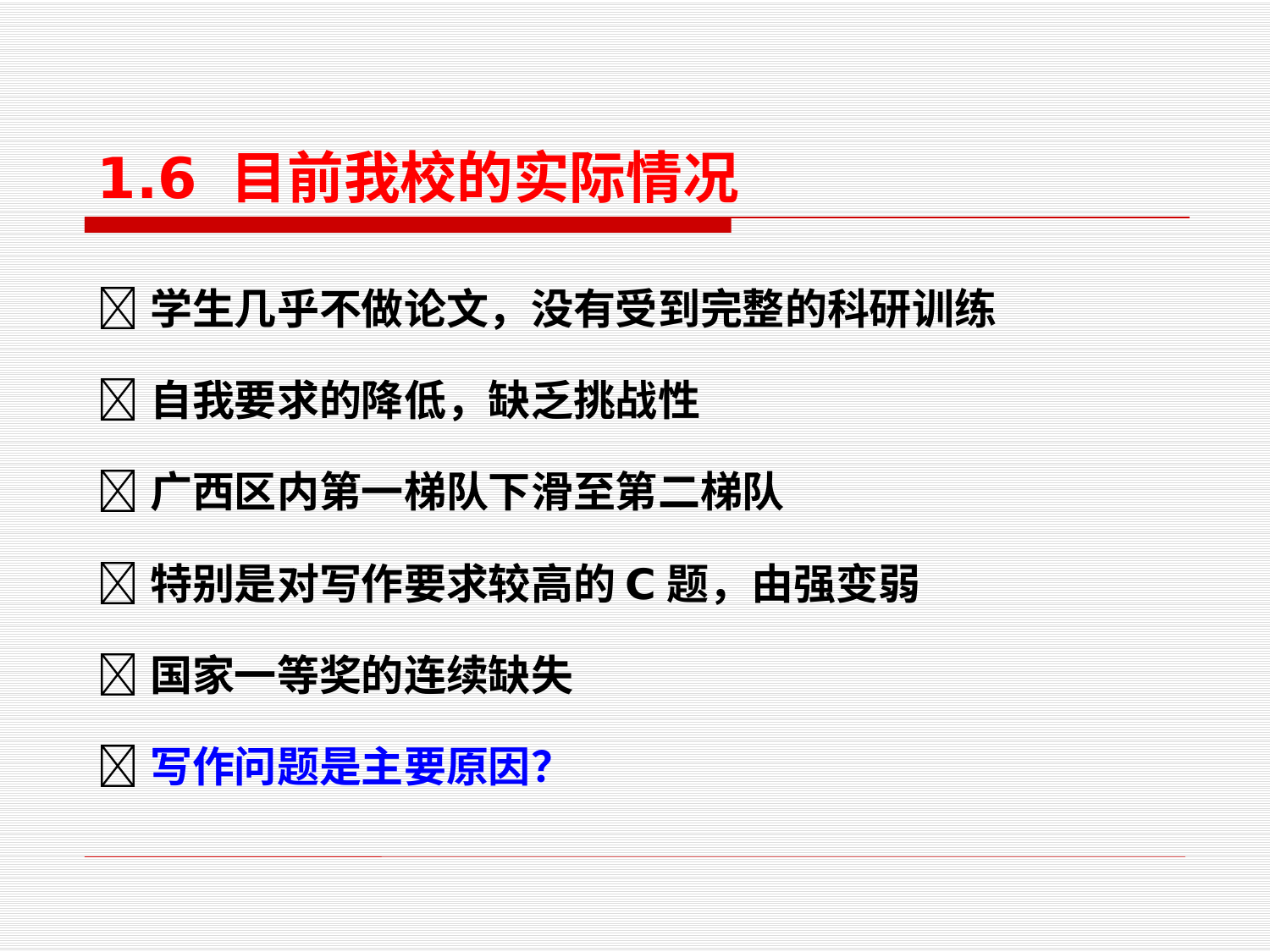

1.6 目前我校的实际情况
♥学生几乎不做论文，没有受到完整的科研训练
♥自我要求的降低，缺乏挑战性
♥广西区内第一梯队下滑至第二梯队
♥特别是对写作要求较高的C题，由强变弱
♥国家一等奖的连续缺失
♥写作问题是主要原因？